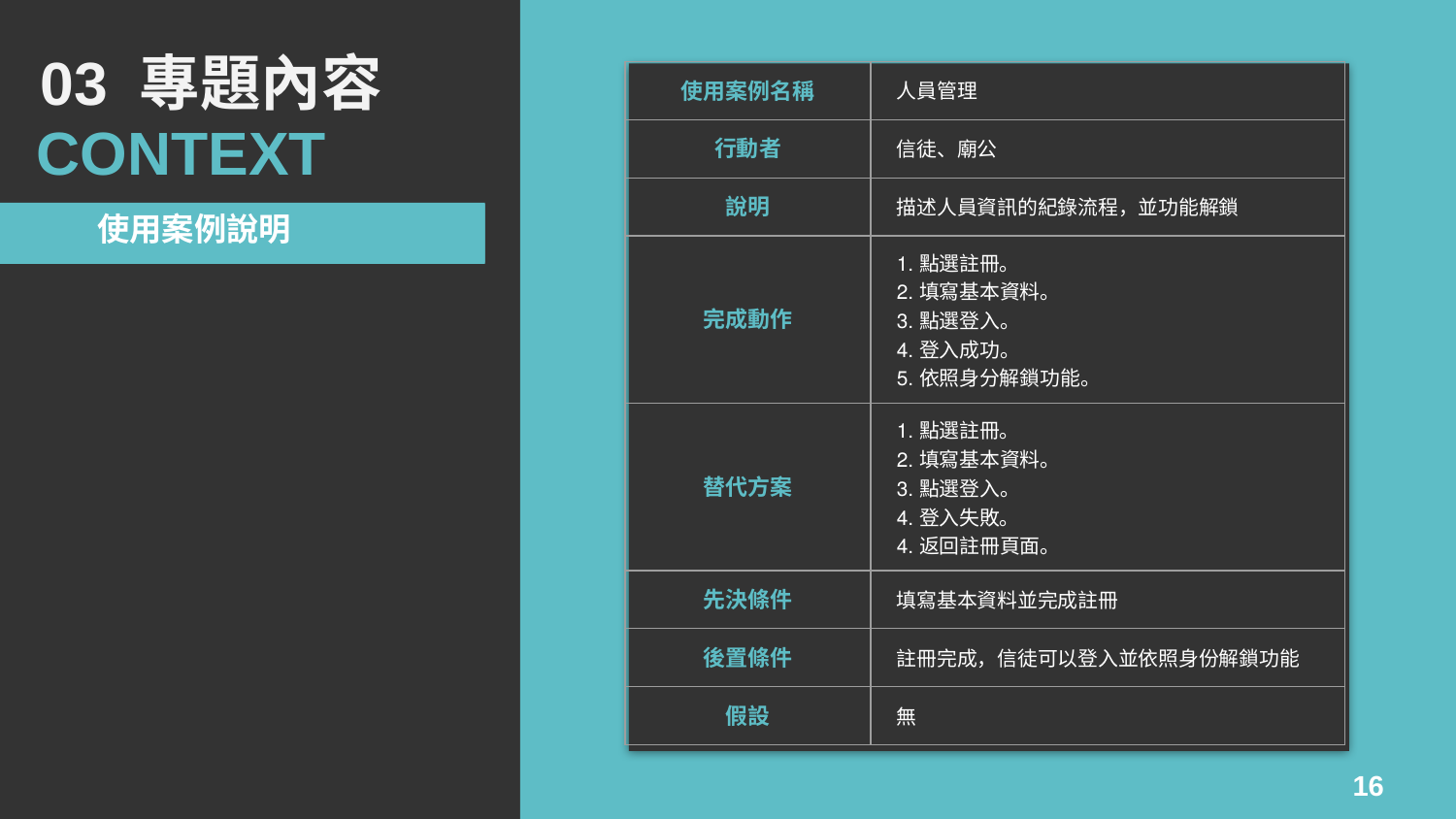

03 專題內容
| 使用案例名稱 | 人員管理 |
| --- | --- |
| 行動者 | 信徒、廟公 |
| 說明 | 描述人員資訊的紀錄流程，並功能解鎖 |
| 完成動作 | 1.點選註冊。 2.填寫基本資料。 3.點選登入。 4.登入成功。 5.依照身分解鎖功能。 |
| 替代方案 | 1.點選註冊。 2.填寫基本資料。 3.點選登入。 4.登入失敗。 4.返回註冊頁面。 |
| 先決條件 | 填寫基本資料並完成註冊 |
| 後置條件 | 註冊完成，信徒可以登入並依照身份解鎖功能 |
| 假設 | 無 |

CONTEXT
使用案例說明

16
16